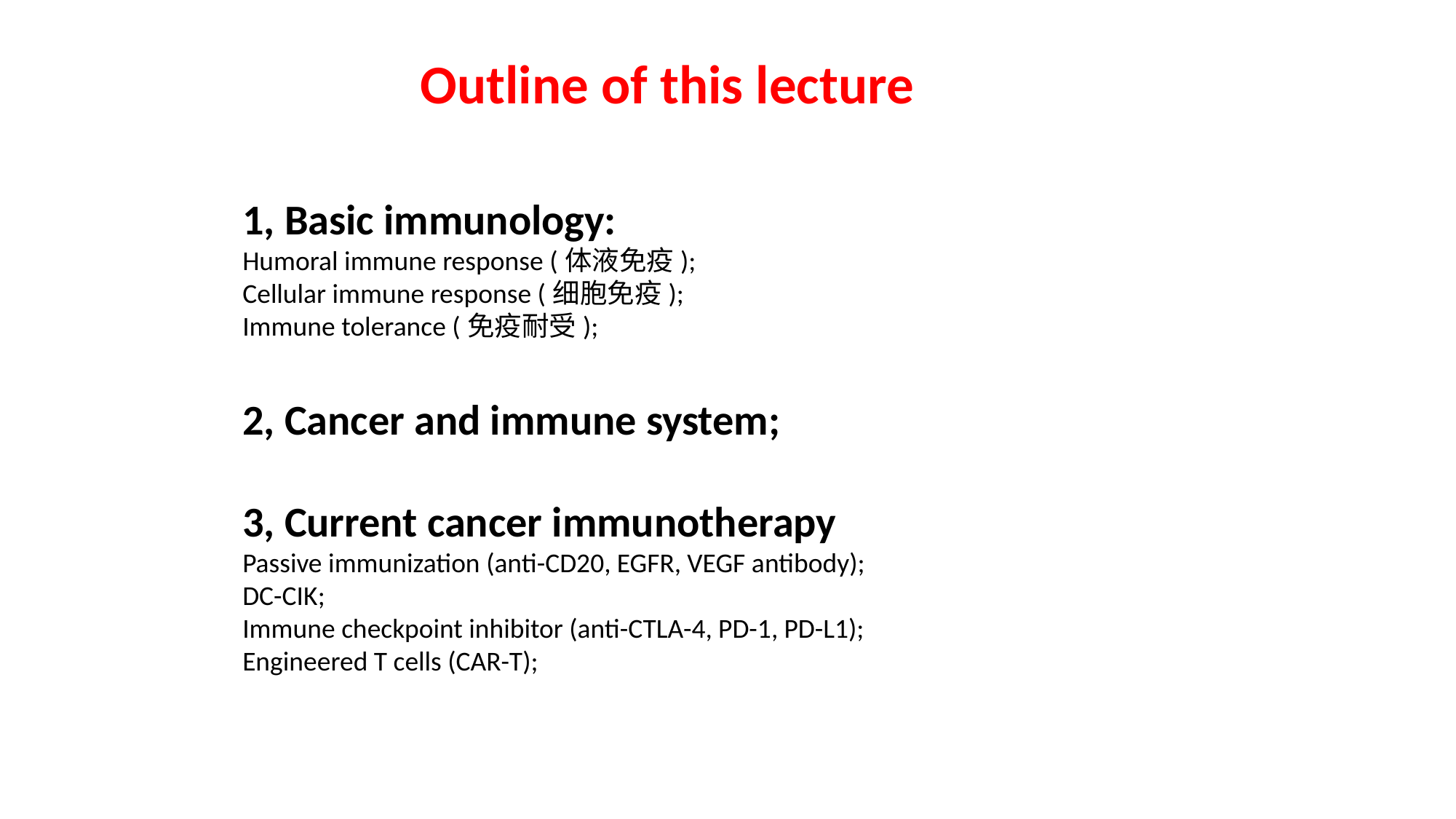

Outline of this lecture
1, Basic immunology:
Humoral immune response (体液免疫);
Cellular immune response (细胞免疫);
Immune tolerance (免疫耐受);

2, Cancer and immune system;

3, Current cancer immunotherapy
Passive immunization (anti-CD20, EGFR, VEGF antibody);
DC-CIK;
Immune checkpoint inhibitor (anti-CTLA-4, PD-1, PD-L1);
Engineered T cells (CAR-T);